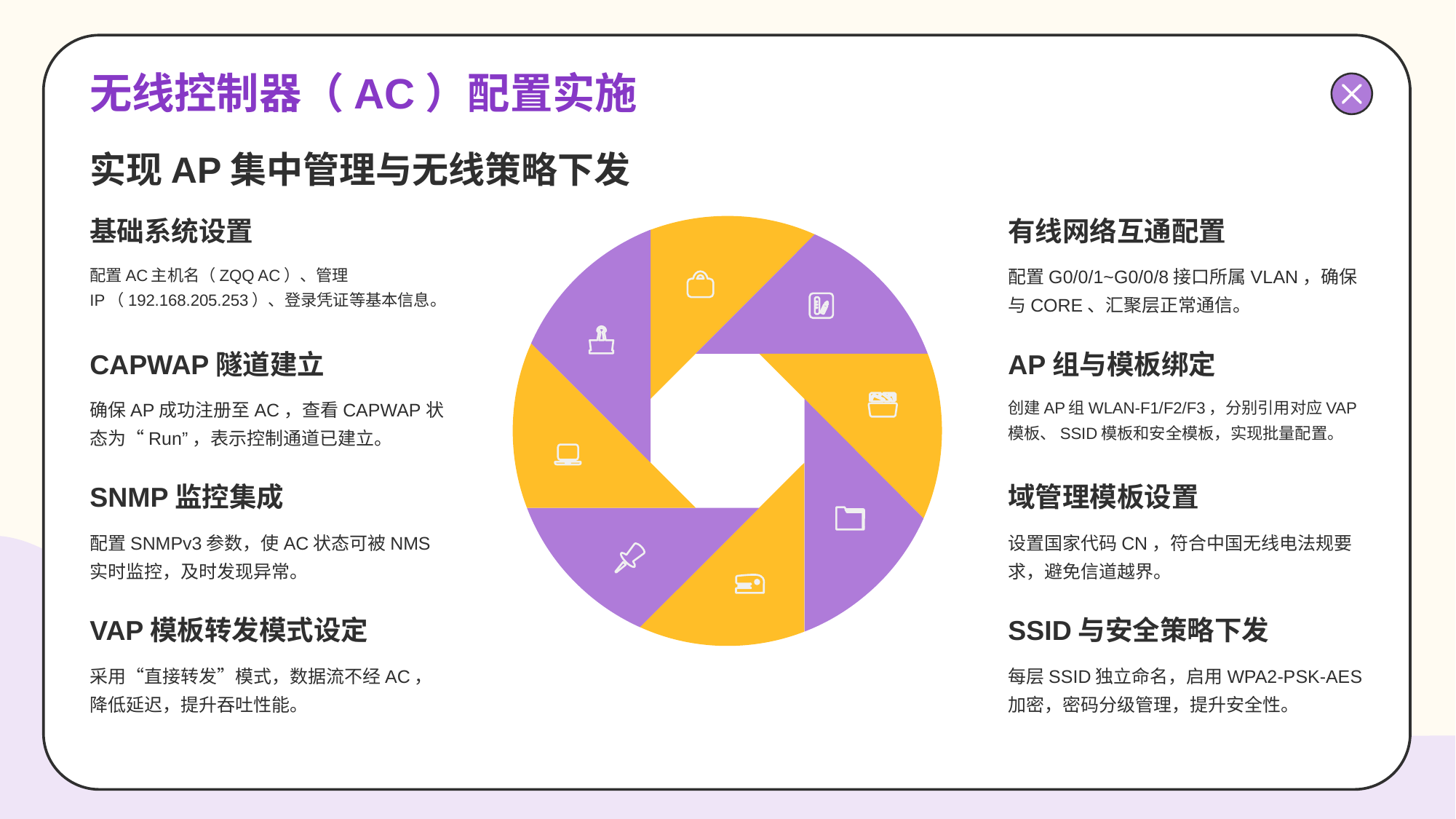

# 无线控制器（AC）配置实施
实现AP集中管理与无线策略下发
基础系统设置
配置AC主机名（ZQQ AC）、管理IP（192.168.205.253）、登录凭证等基本信息。
有线网络互通配置
配置G0/0/1~G0/0/8接口所属VLAN，确保与CORE、汇聚层正常通信。

CAPWAP隧道建立
确保AP成功注册至AC，查看CAPWAP状态为“Run”，表示控制通道已建立。
AP组与模板绑定
创建AP组WLAN-F1/F2/F3，分别引用对应VAP模板、SSID模板和安全模板，实现批量配置。
SNMP监控集成
配置SNMPv3参数，使AC状态可被NMS实时监控，及时发现异常。
域管理模板设置
设置国家代码CN，符合中国无线电法规要求，避免信道越界。
VAP模板转发模式设定
采用“直接转发”模式，数据流不经AC，降低延迟，提升吞吐性能。
SSID与安全策略下发
每层SSID独立命名，启用WPA2-PSK-AES加密，密码分级管理，提升安全性。